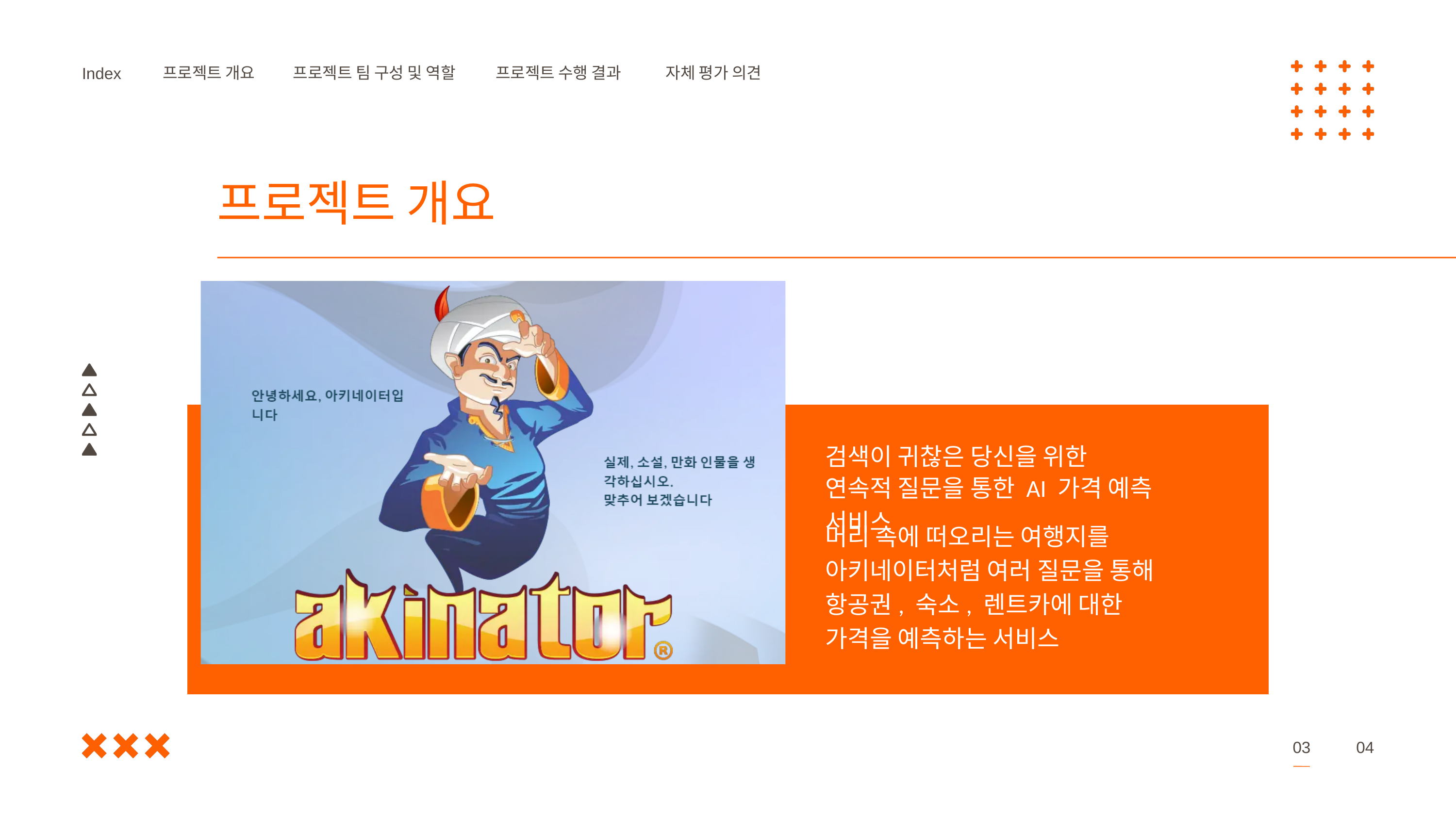

프로젝트 개요
프로젝트 팀 구성 및 역할
프로젝트 수행 결과
자체 평가 의견
Index

프로젝트 개요

검색이 귀찮은 당신을 위한
연속적 질문을 통한 AI 가격 예측 서비스
머리 속에 떠오리는 여행지를
아키네이터처럼 여러 질문을 통해
항공권, 숙소, 렌트카에 대한
가격을 예측하는 서비스

03
04